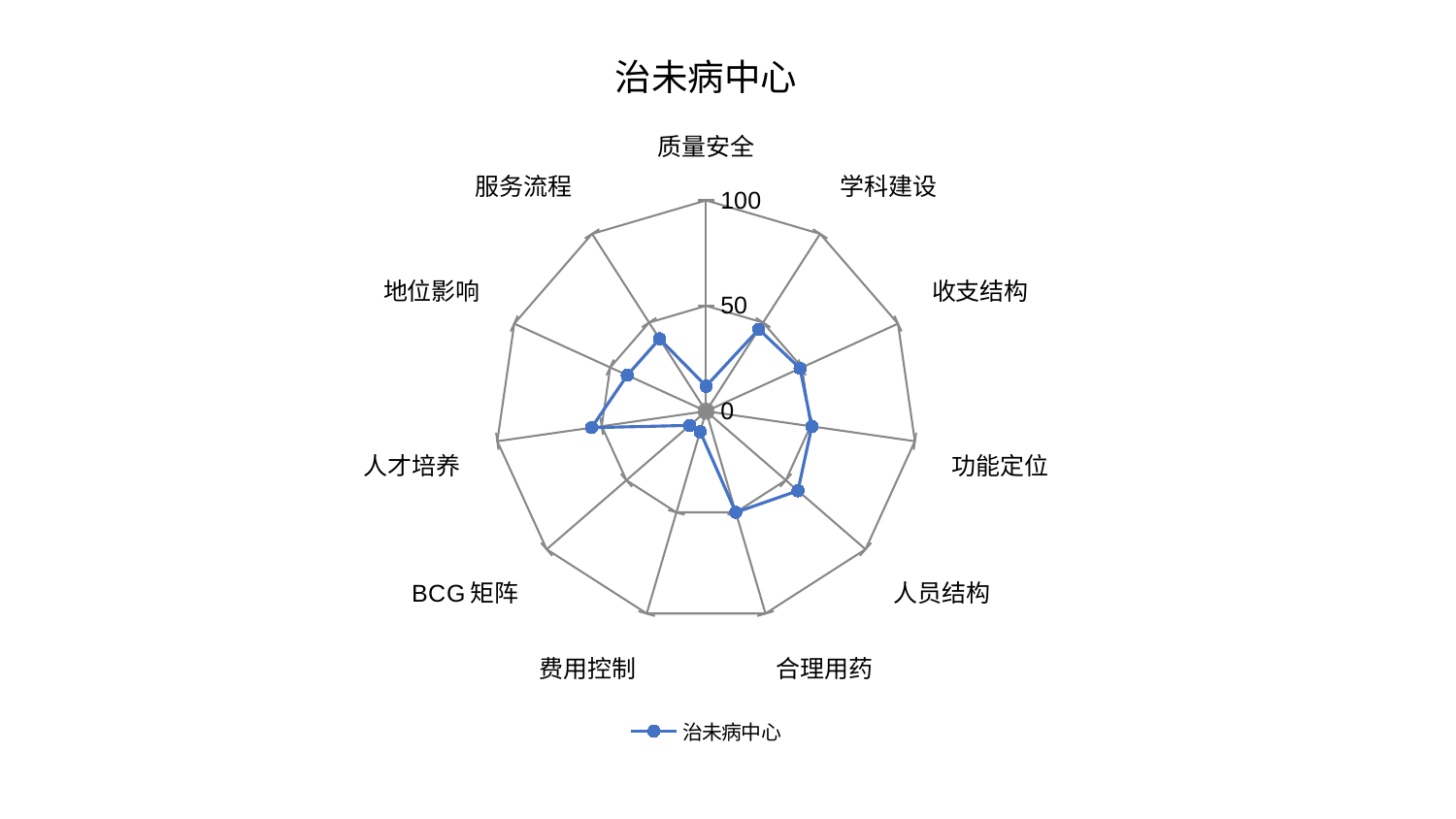

### Chart: 治未病中心

| Category | 治未病中心 |
|---|---|
| 质量安全 | 11.885053084280099 |
| 学科建设 | 46.20932801364208 |
| 收支结构 | 48.98737180577059 |
| 功能定位 | 50.63524120244914 |
| 人员结构 | 57.624983258916174 |
| 合理用药 | 50.003630184654654 |
| 费用控制 | 10.107878171335955 |
| BCG矩阵 | 10.258315908322494 |
| 人才培养 | 54.85666642154157 |
| 地位影响 | 41.0993686411097 |
| 服务流程 | 40.8197874147079 |
119